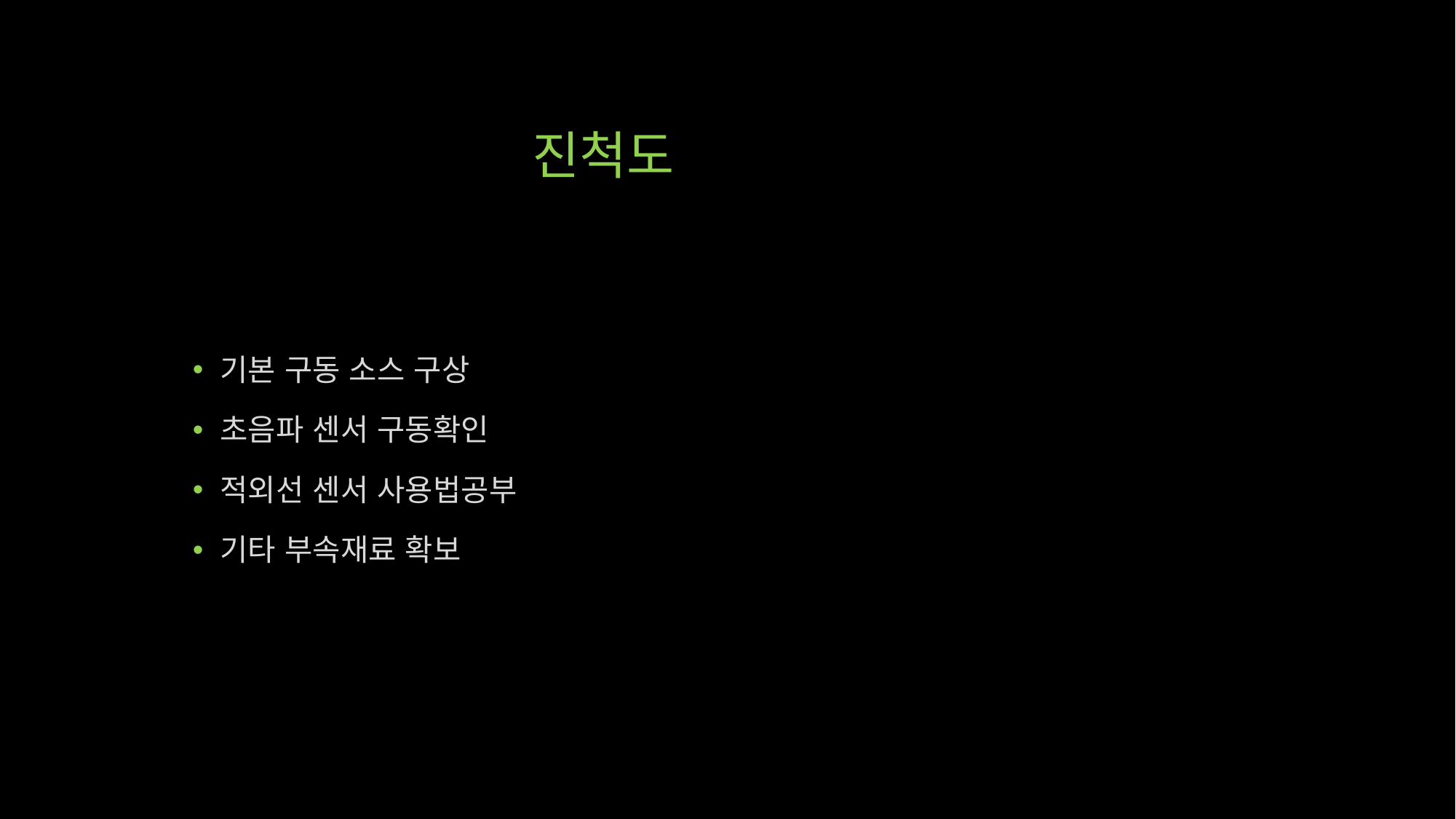

# 진척도
기본 구동 소스 구상
초음파 센서 구동확인
적외선 센서 사용법공부
기타 부속재료 확보